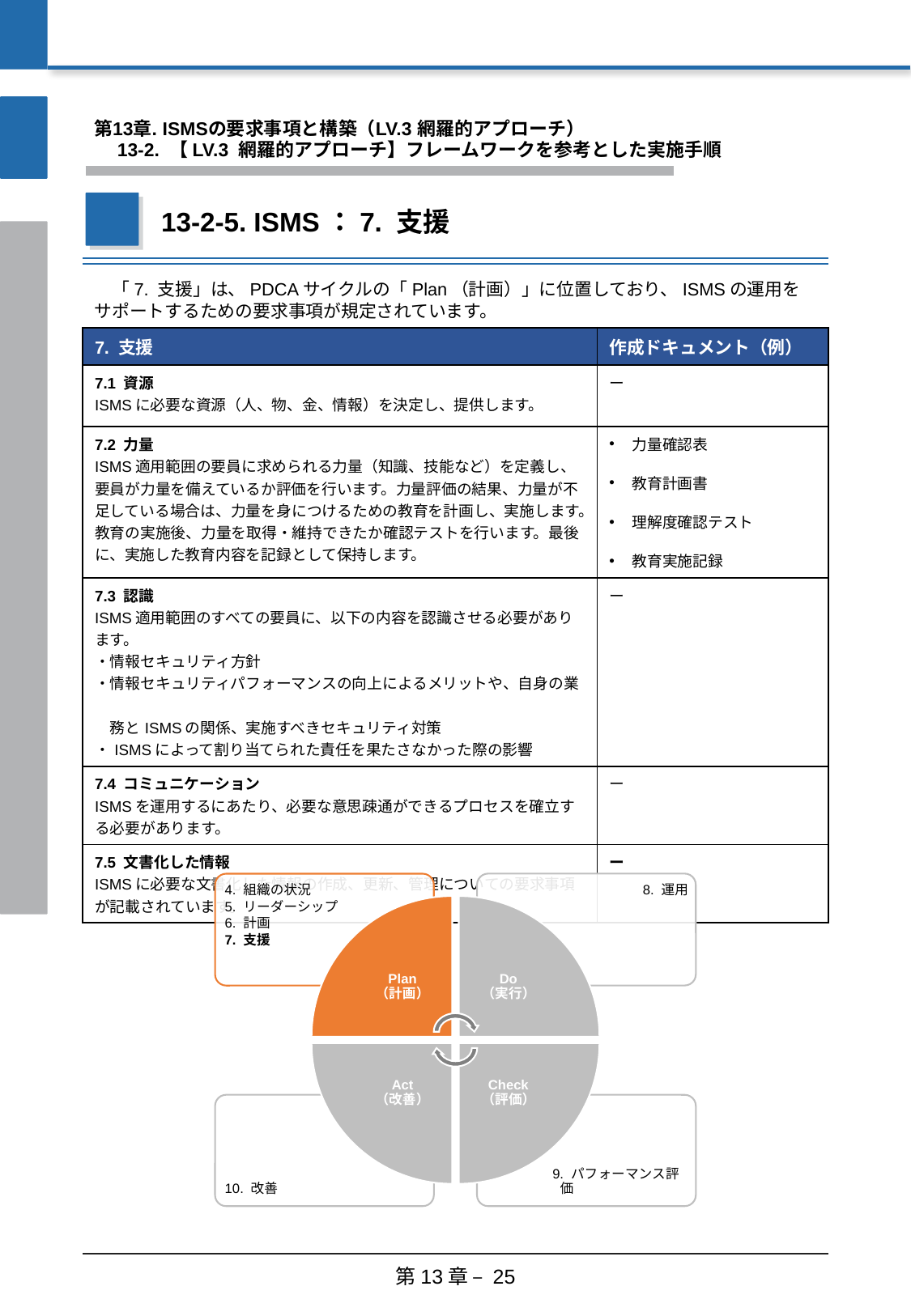

第13章. ISMSの要求事項と構築（LV.3 網羅的アプローチ）
　13-2. 【LV.3 網羅的アプローチ】フレームワークを参考とした実施手順
13-2-5. ISMS：7. 支援
　「7. 支援」は、PDCAサイクルの「Plan（計画）」に位置しており、ISMSの運用をサポートするための要求事項が規定されています。
| 7. 支援 | 作成ドキュメント（例） |
| --- | --- |
| 7.1 資源 ISMSに必要な資源（人、物、金、情報）を決定し、提供します。 | ー |
| 7.2 力量 ISMS適用範囲の要員に求められる力量（知識、技能など）を定義し、要員が力量を備えているか評価を行います。力量評価の結果、力量が不足している場合は、力量を身につけるための教育を計画し、実施します。教育の実施後、力量を取得・維持できたか確認テストを行います。最後に、実施した教育内容を記録として保持します。 | 力量確認表 教育計画書 理解度確認テスト 教育実施記録 |
| 7.3 認識 ISMS適用範囲のすべての要員に、以下の内容を認識させる必要があります。 ・情報セキュリティ方針 ・情報セキュリティパフォーマンスの向上によるメリットや、自身の業　 　務とISMSの関係、実施すべきセキュリティ対策 ・ISMSによって割り当てられた責任を果たさなかった際の影響 | ー |
| 7.4 コミュニケーション ISMSを運用するにあたり、必要な意思疎通ができるプロセスを確立する必要があります。 | ー |
| 7.5 文書化した情報 ISMSに必要な文書化した情報の作成、更新、管理についての要求事項が記載されています。 | ー |
9. パフォーマンス評価
10. 改善
8. 運用
4. 組織の状況
5. リーダーシップ
6. 計画
7. 支援
Plan
（計画）
Do
（実行）
Check
（評価）
Act
（改善）
第13章 – 25